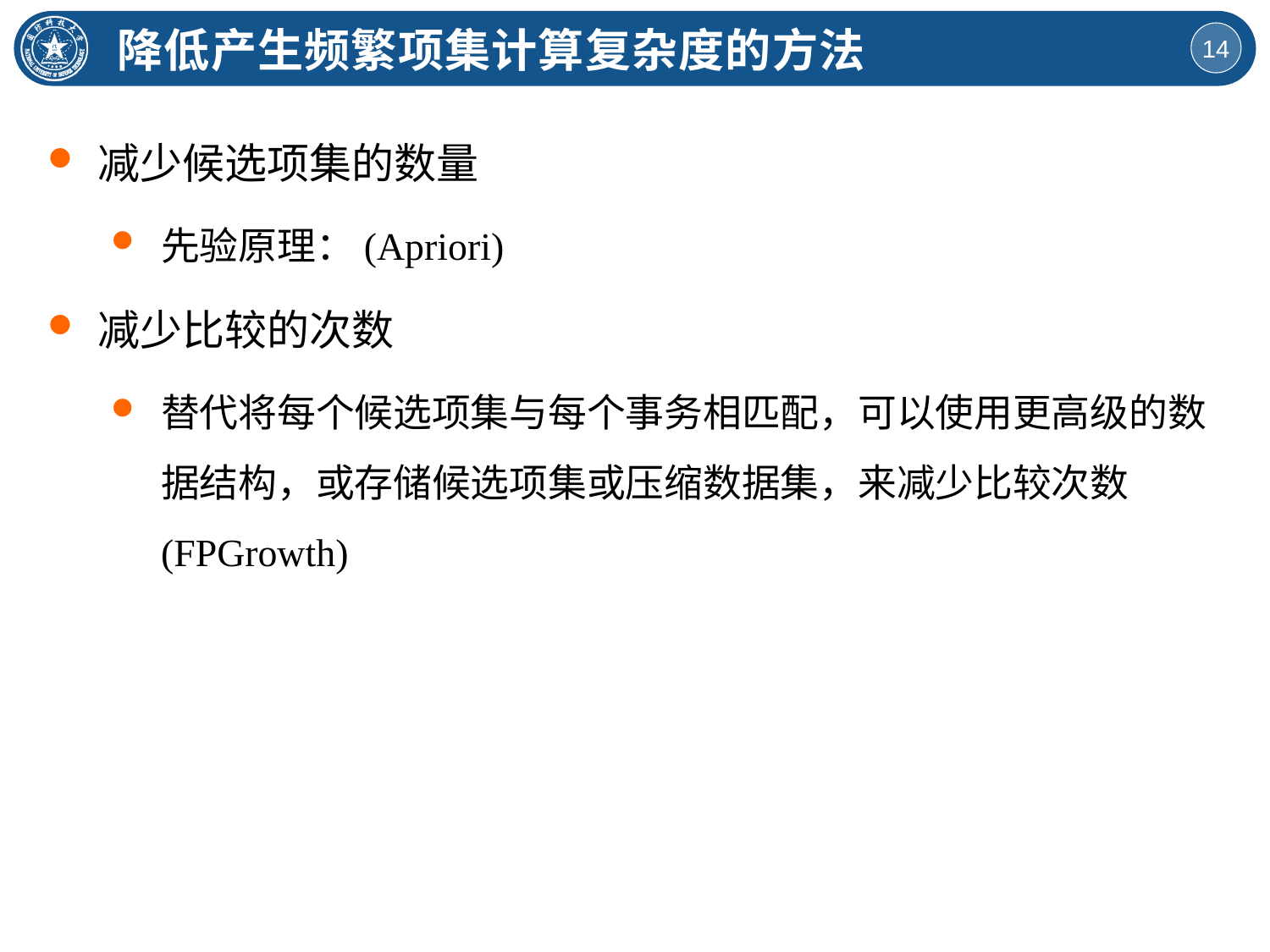

降低产生频繁项集计算复杂度的方法
减少候选项集的数量
先验原理：(Apriori)
减少比较的次数
替代将每个候选项集与每个事务相匹配，可以使用更高级的数据结构，或存储候选项集或压缩数据集，来减少比较次数(FPGrowth)